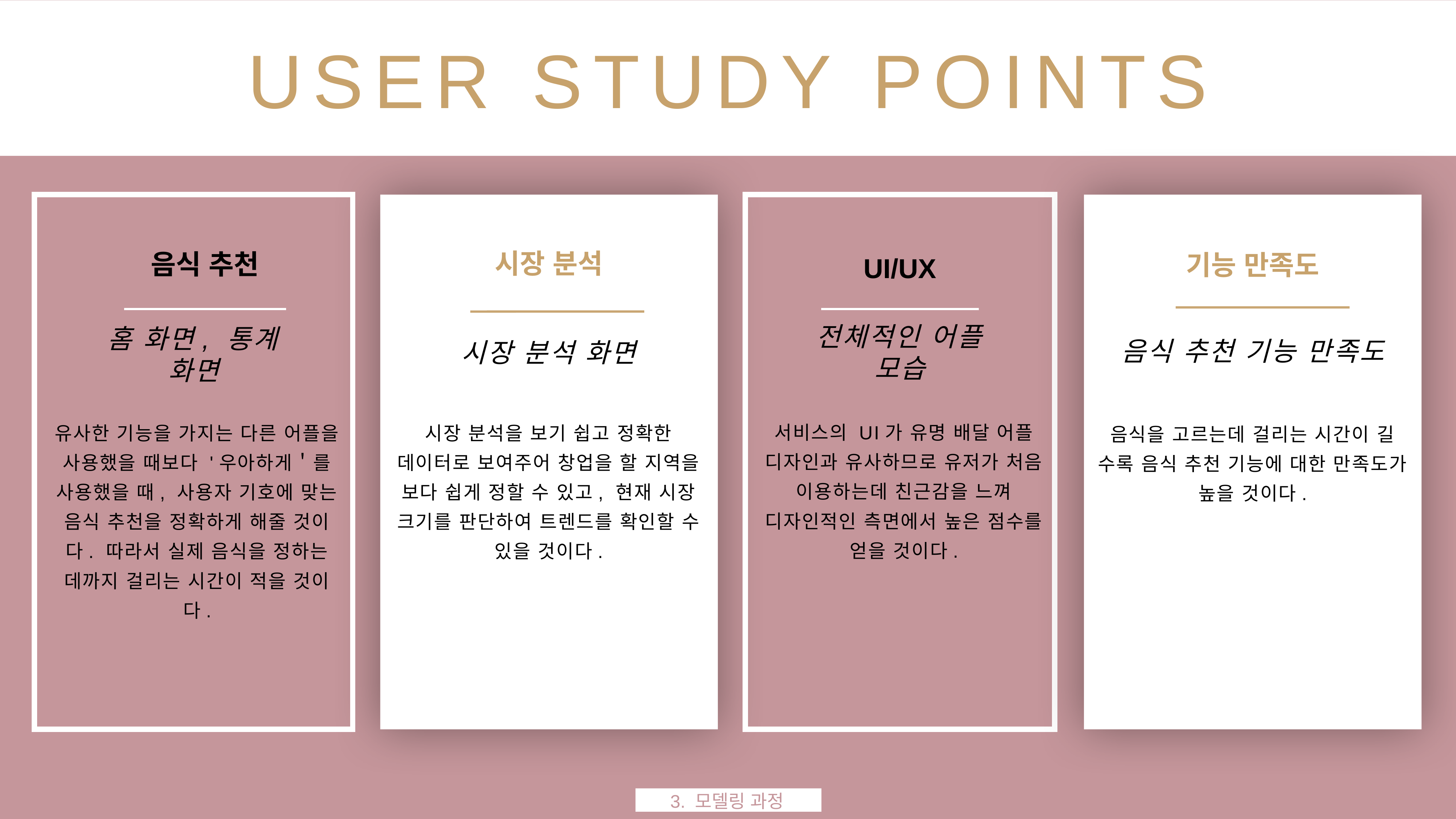

User Study Points

시장 분석
음식 추천
기능 만족도
UI/UX

음식 추천 기능 만족도
전체적인 어플 모습
시장 분석 화면
홈 화면, 통계 화면
서비스의 UI가 유명 배달 어플 디자인과 유사하므로 유저가 처음 이용하는데 친근감을 느껴 디자인적인 측면에서 높은 점수를 얻을 것이다.
유사한 기능을 가지는 다른 어플을 사용했을 때보다 '우아하게＇를 사용했을 때, 사용자 기호에 맞는 음식 추천을 정확하게 해줄 것이다. 따라서 실제 음식을 정하는 데까지 걸리는 시간이 적을 것이다.
시장 분석을 보기 쉽고 정확한 데이터로 보여주어 창업을 할 지역을 보다 쉽게 정할 수 있고, 현재 시장 크기를 판단하여 트렌드를 확인할 수 있을 것이다.
음식을 고르는데 걸리는 시간이 길 수록 음식 추천 기능에 대한 만족도가 높을 것이다.
3. 모델링 과정